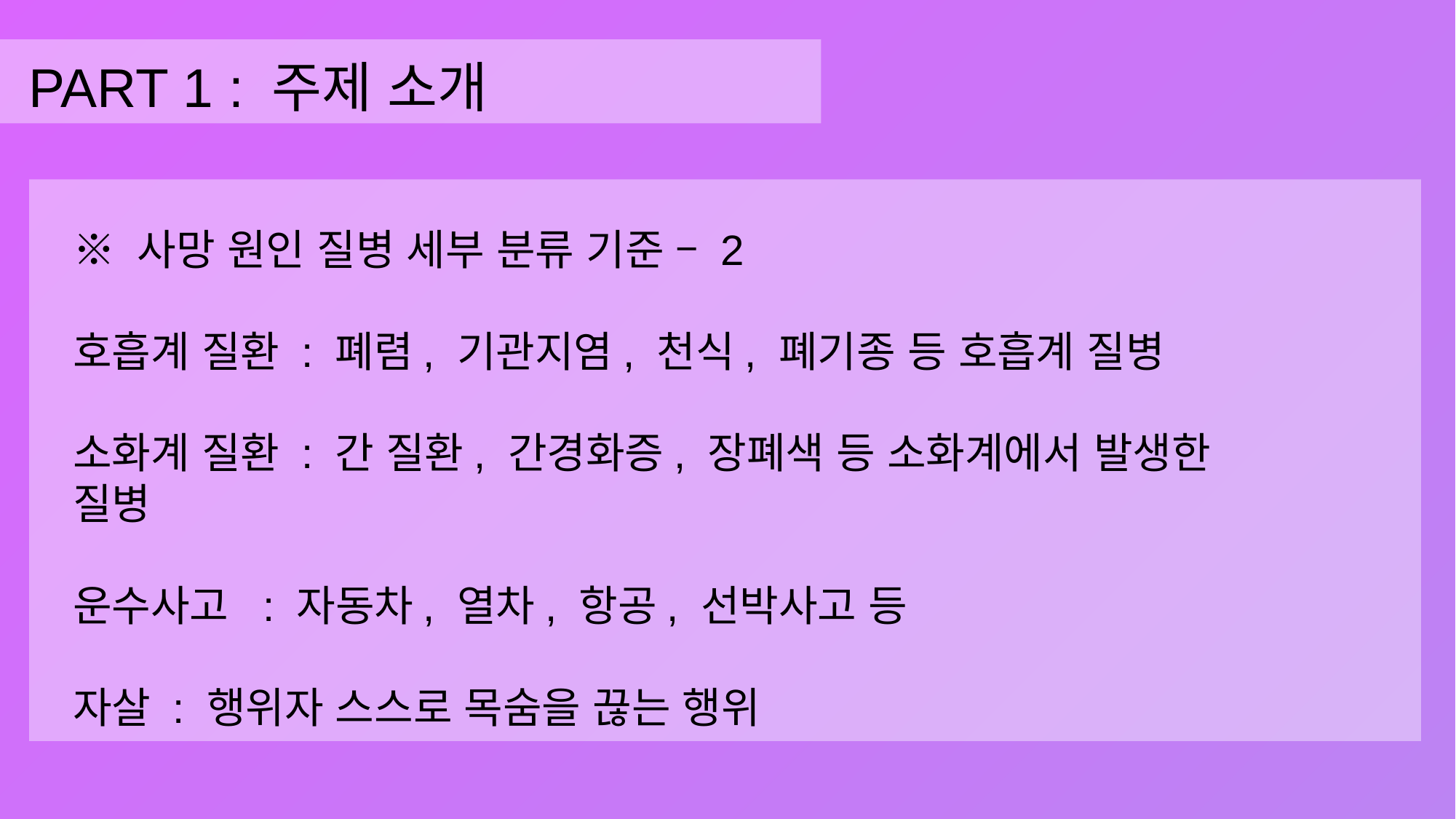

# PART 1 : 주제 소개

※ 사망 원인 질병 세부 분류 기준 – 2

호흡계 질환 : 폐렴, 기관지염, 천식, 폐기종 등 호흡계 질병

소화계 질환 : 간 질환, 간경화증, 장폐색 등 소화계에서 발생한 질병

운수사고  : 자동차, 열차, 항공, 선박사고 등

자살 : 행위자 스스로 목숨을 끊는 행위